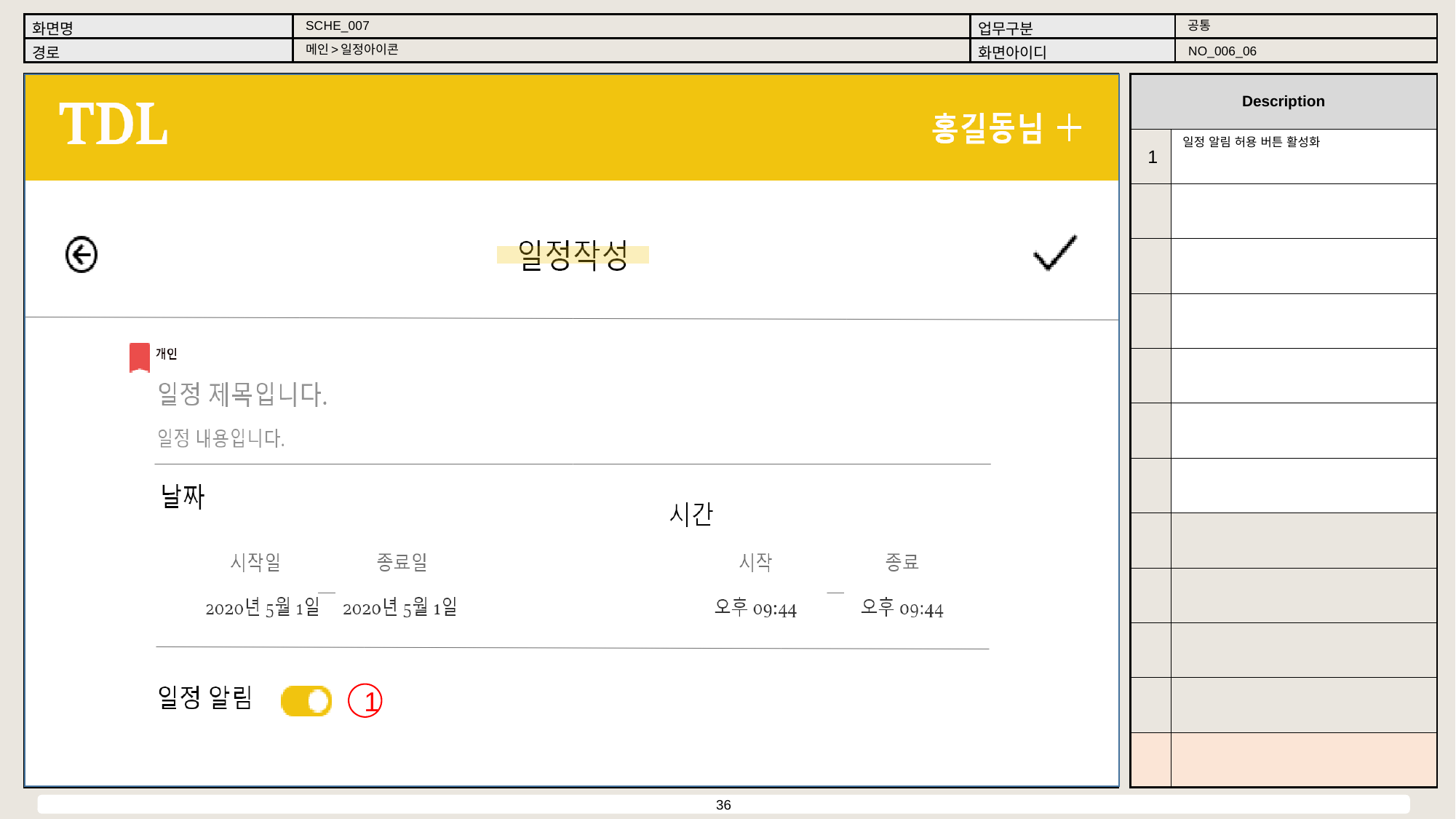

공통
SCHE_007
메인>일정아이콘
NO_006_06

일정 알림 허용 버튼 활성화
1
1